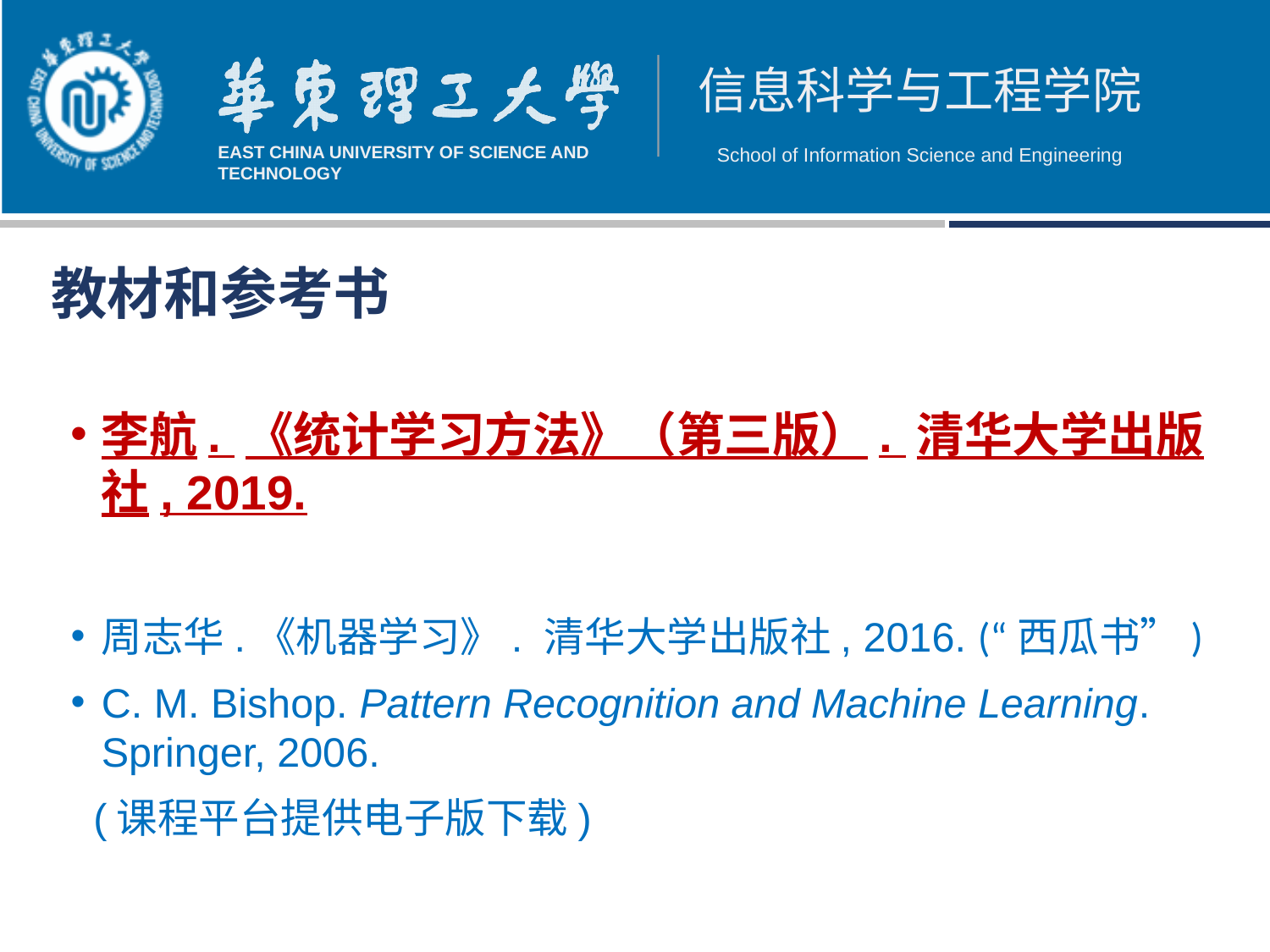

教材和参考书
李航. 《统计学习方法》（第三版）. 清华大学出版社, 2019.

周志华.《机器学习》. 清华大学出版社, 2016. (“西瓜书”)
C. M. Bishop. Pattern Recognition and Machine Learning. Springer, 2006.
  (课程平台提供电子版下载)

6